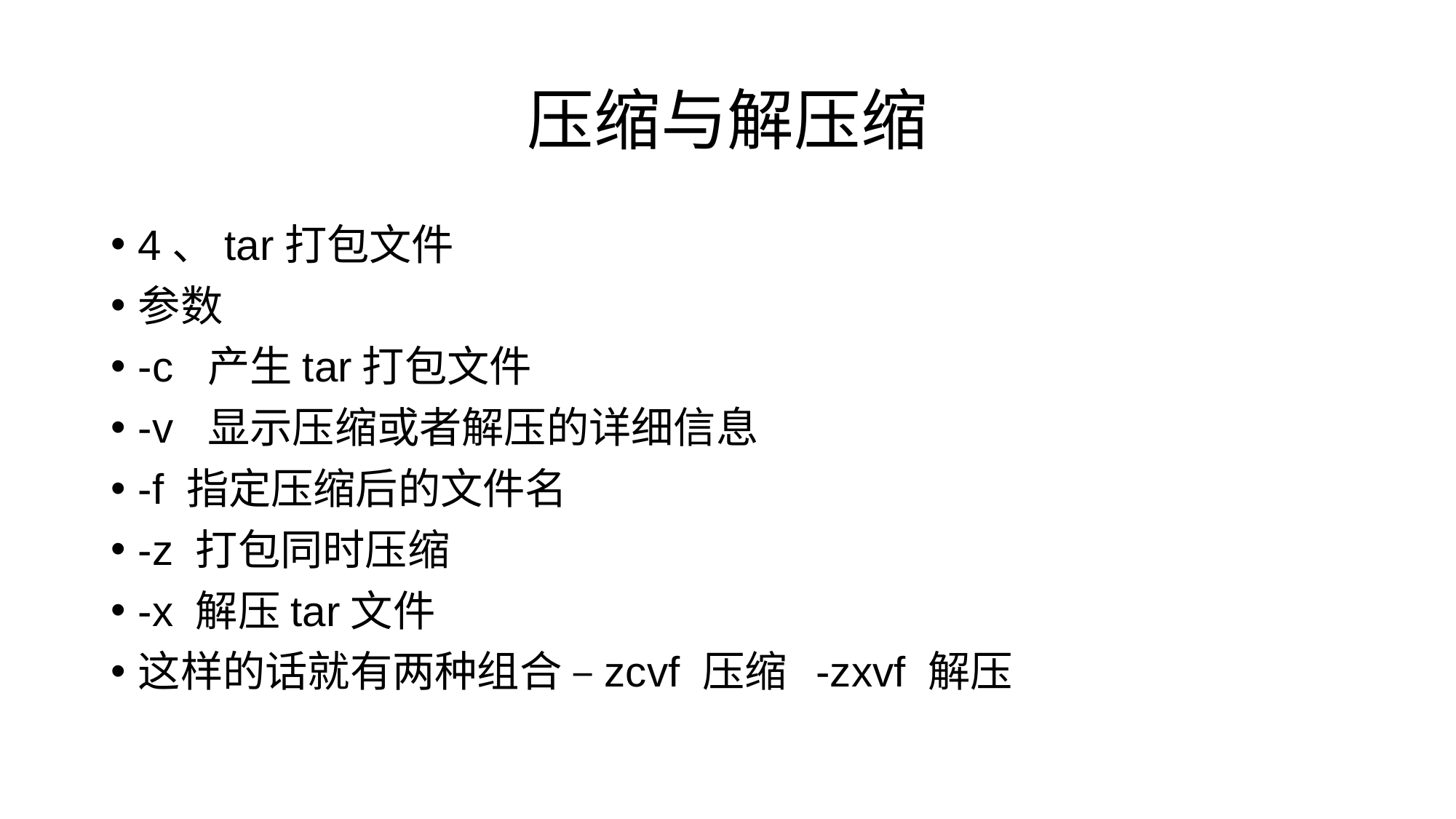

# 压缩与解压缩
4、tar打包文件
参数
-c  产生tar打包文件
-v  显示压缩或者解压的详细信息
-f 指定压缩后的文件名
-z 打包同时压缩
-x 解压tar文件
这样的话就有两种组合 –zcvf 压缩  -zxvf 解压